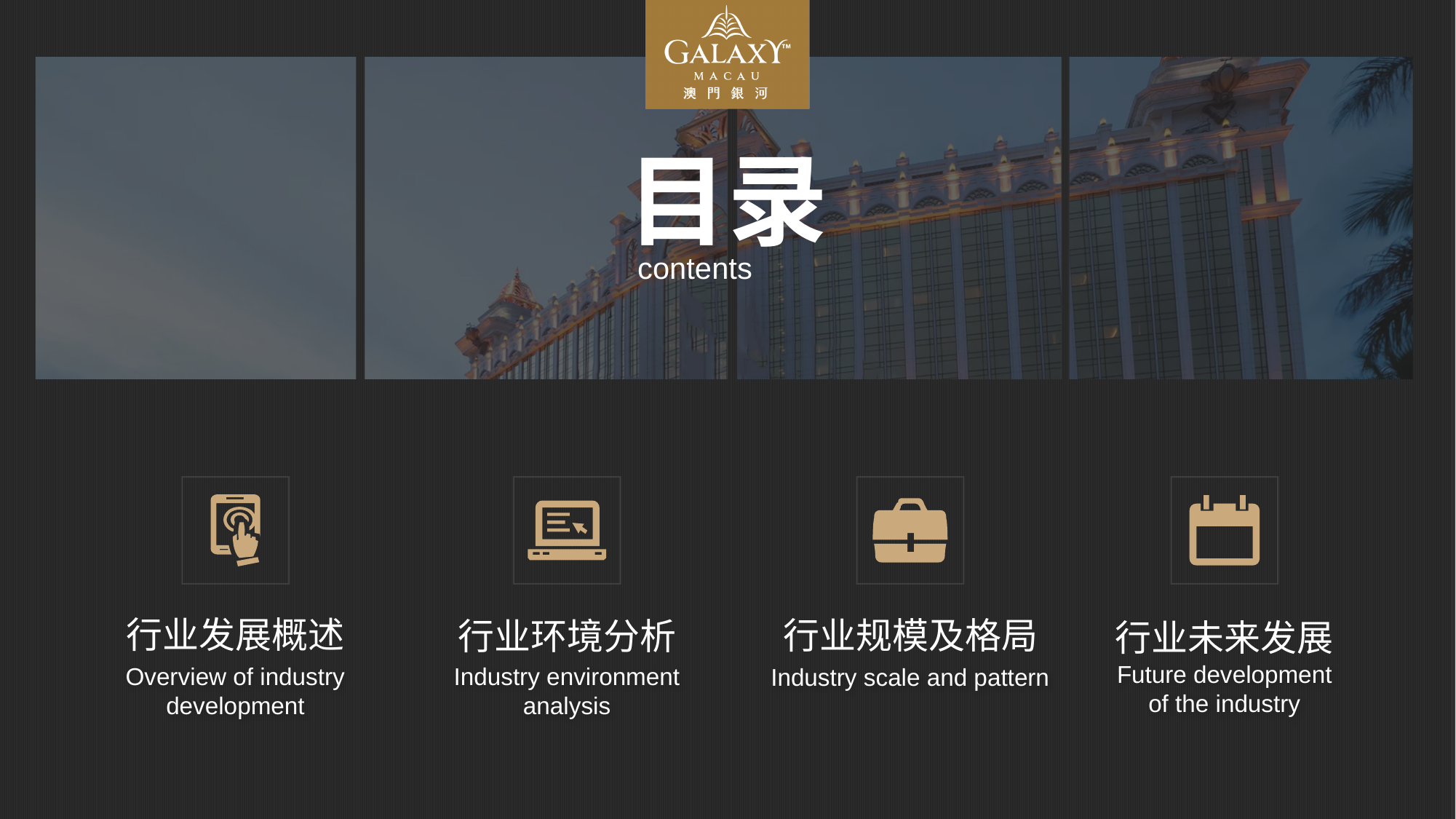

目录
contents

行业发展概述
Overview of industry development

行业环境分析
Industry environment analysis

行业规模及格局
Industry scale and pattern

行业未来发展
Future development of the industry